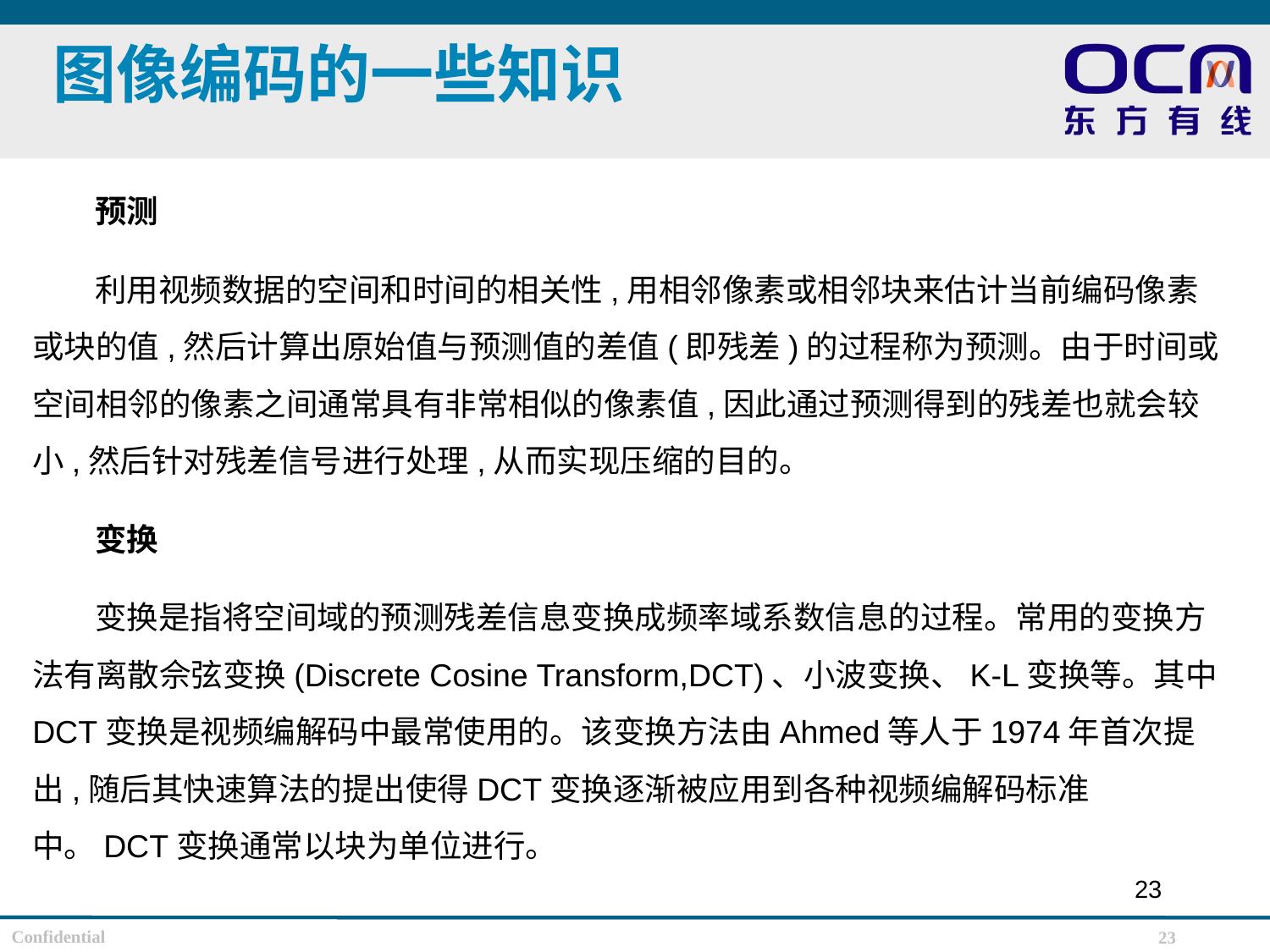

# 图像编码的一些知识
预测
利用视频数据的空间和时间的相关性,用相邻像素或相邻块来估计当前编码像素或块的值,然后计算出原始值与预测值的差值(即残差)的过程称为预测。由于时间或空间相邻的像素之间通常具有非常相似的像素值,因此通过预测得到的残差也就会较小,然后针对残差信号进行处理,从而实现压缩的目的。
变换
变换是指将空间域的预测残差信息变换成频率域系数信息的过程。常用的变换方法有离散佘弦变换(Discrete Cosine Transform,DCT)、小波变换、K-L变换等。其中DCT变换是视频编解码中最常使用的。该变换方法由Ahmed等人于1974年首次提出,随后其快速算法的提出使得DCT变换逐渐被应用到各种视频编解码标准中。DCT变换通常以块为单位进行。

23